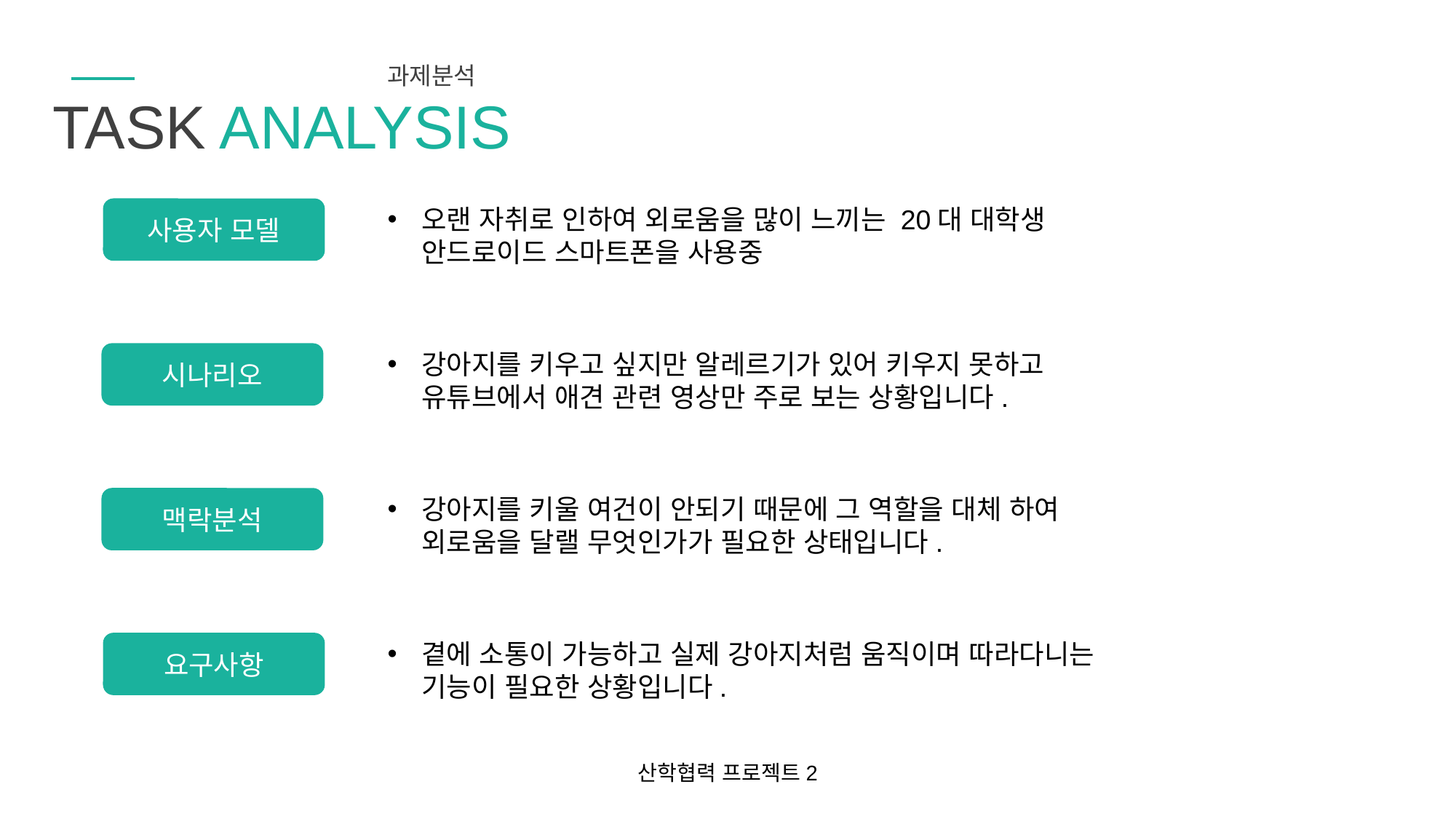

과제분석
TASK ANALYSIS
오랜 자취로 인하여 외로움을 많이 느끼는 20대 대학생     안드로이드 스마트폰을 사용중
사용자 모델
강아지를 키우고 싶지만 알레르기가 있어 키우지 못하고 유튜브에서 애견 관련 영상만 주로 보는 상황입니다.
시나리오
강아지를 키울 여건이 안되기 때문에 그 역할을 대체 하여 외로움을 달랠 무엇인가가 필요한 상태입니다.
맥락분석
곁에 소통이 가능하고 실제 강아지처럼 움직이며 따라다니는 기능이 필요한 상황입니다.
요구사항
산학협력 프로젝트2